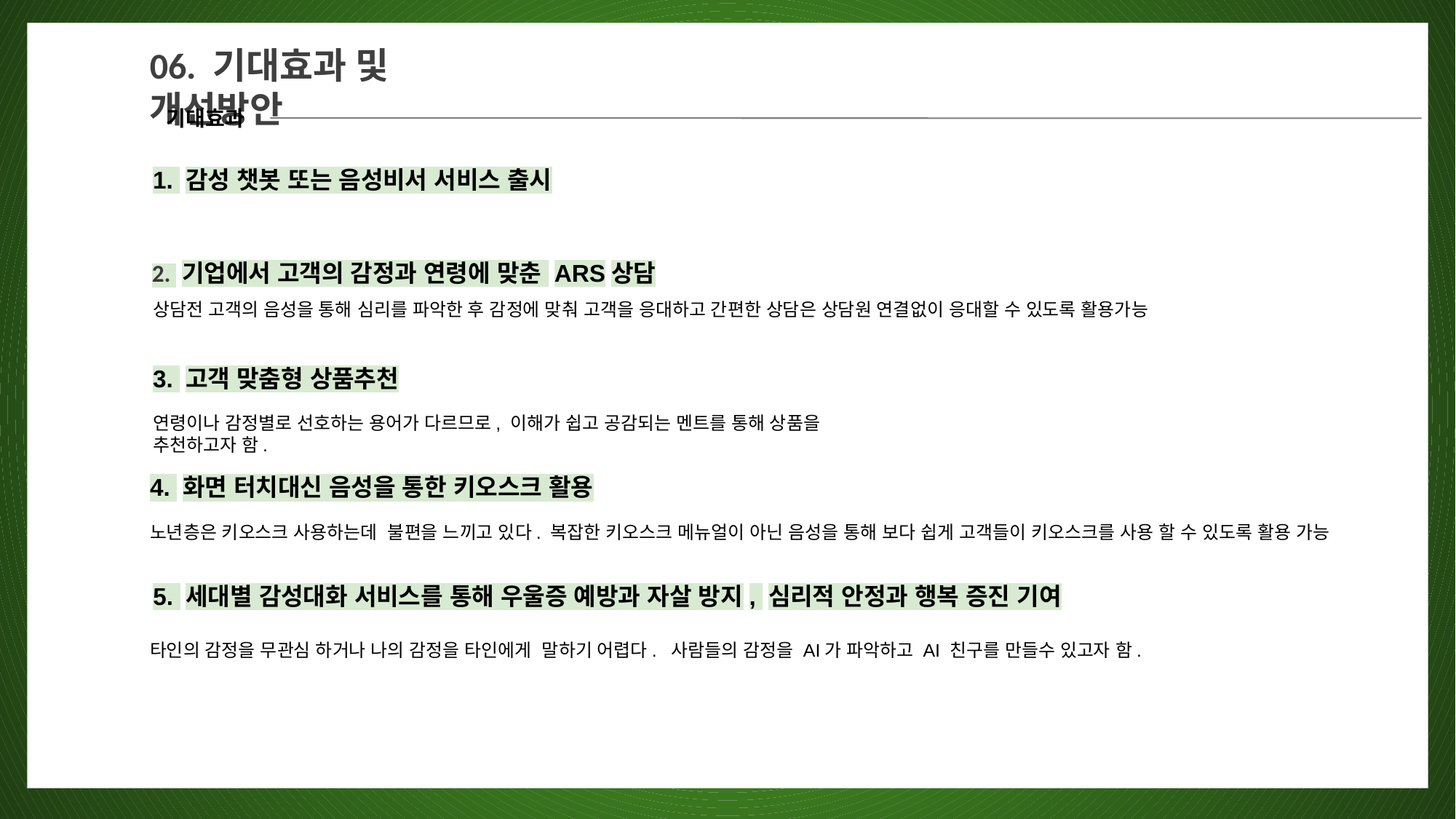

05
06. 기대효과 및 개선방안

기대효과
1. 감성 챗봇 또는 음성비서 서비스 출시
2. 기업에서 고객의 감정과 연령에 맞춘 ARS상담
상담전 고객의 음성을 통해 심리를 파악한 후 감정에 맞춰 고객을 응대하고 간편한 상담은 상담원 연결없이 응대할 수 있도록 활용가능
3. 고객 맞춤형 상품추천
연령이나 감정별로 선호하는 용어가 다르므로, 이해가 쉽고 공감되는 멘트를 통해 상품을 추천하고자 함.
4. 화면 터치대신 음성을 통한 키오스크 활용
노년층은 키오스크 사용하는데  불편을 느끼고 있다. 복잡한 키오스크 메뉴얼이 아닌 음성을 통해 보다 쉽게 고객들이 키오스크를 사용 할 수 있도록 활용 가능
5. 세대별 감성대화 서비스를 통해 우울증 예방과 자살 방지, 심리적 안정과 행복 증진 기여
타인의 감정을 무관심 하거나 나의 감정을 타인에게  말하기 어렵다.  사람들의 감정을 AI가 파악하고 AI 친구를 만들수 있고자 함.